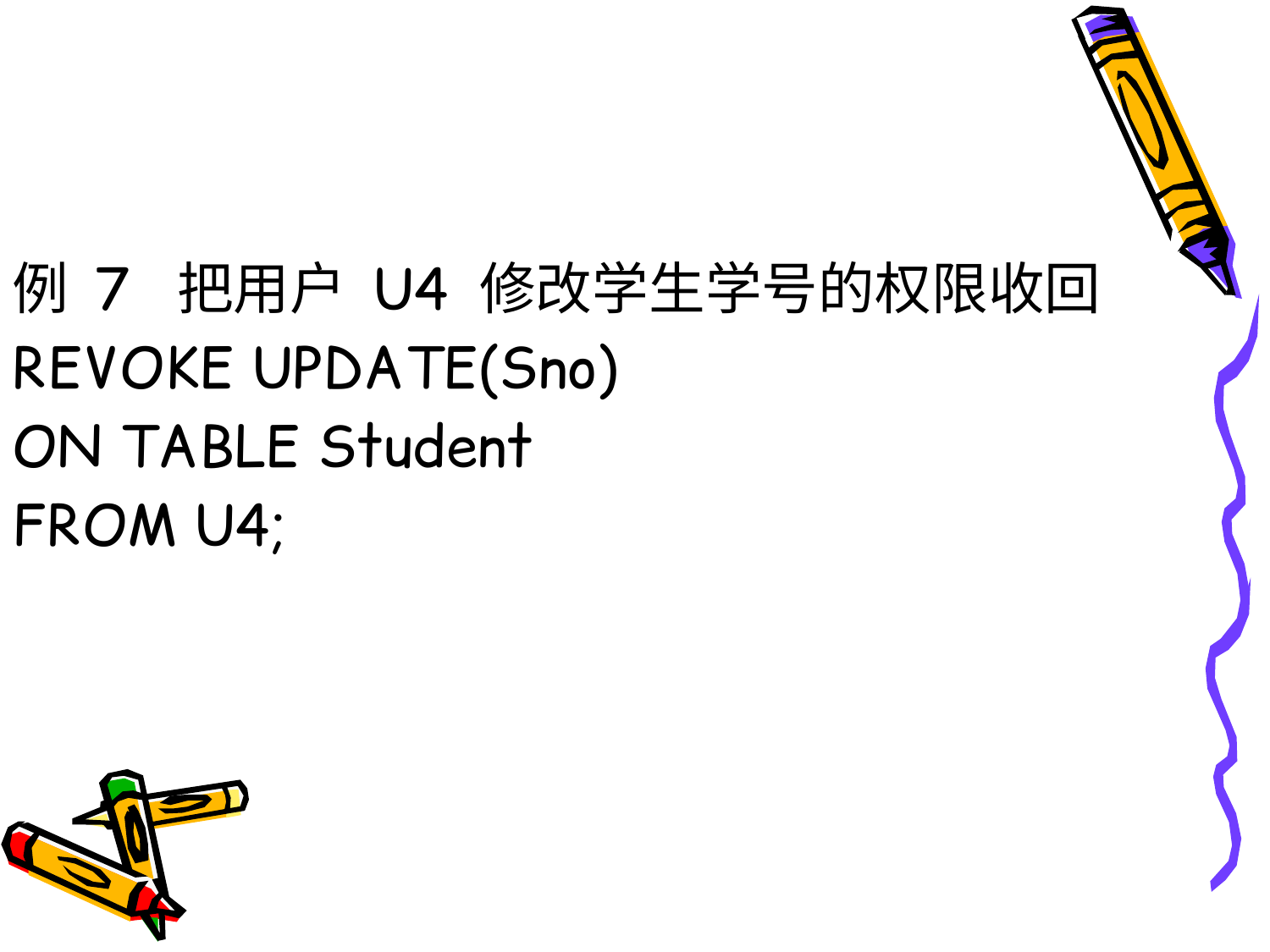

#
例 7  把用户 U4 修改学生学号的权限收回
REVOKE UPDATE(Sno)
ON TABLE Student
FROM U4;